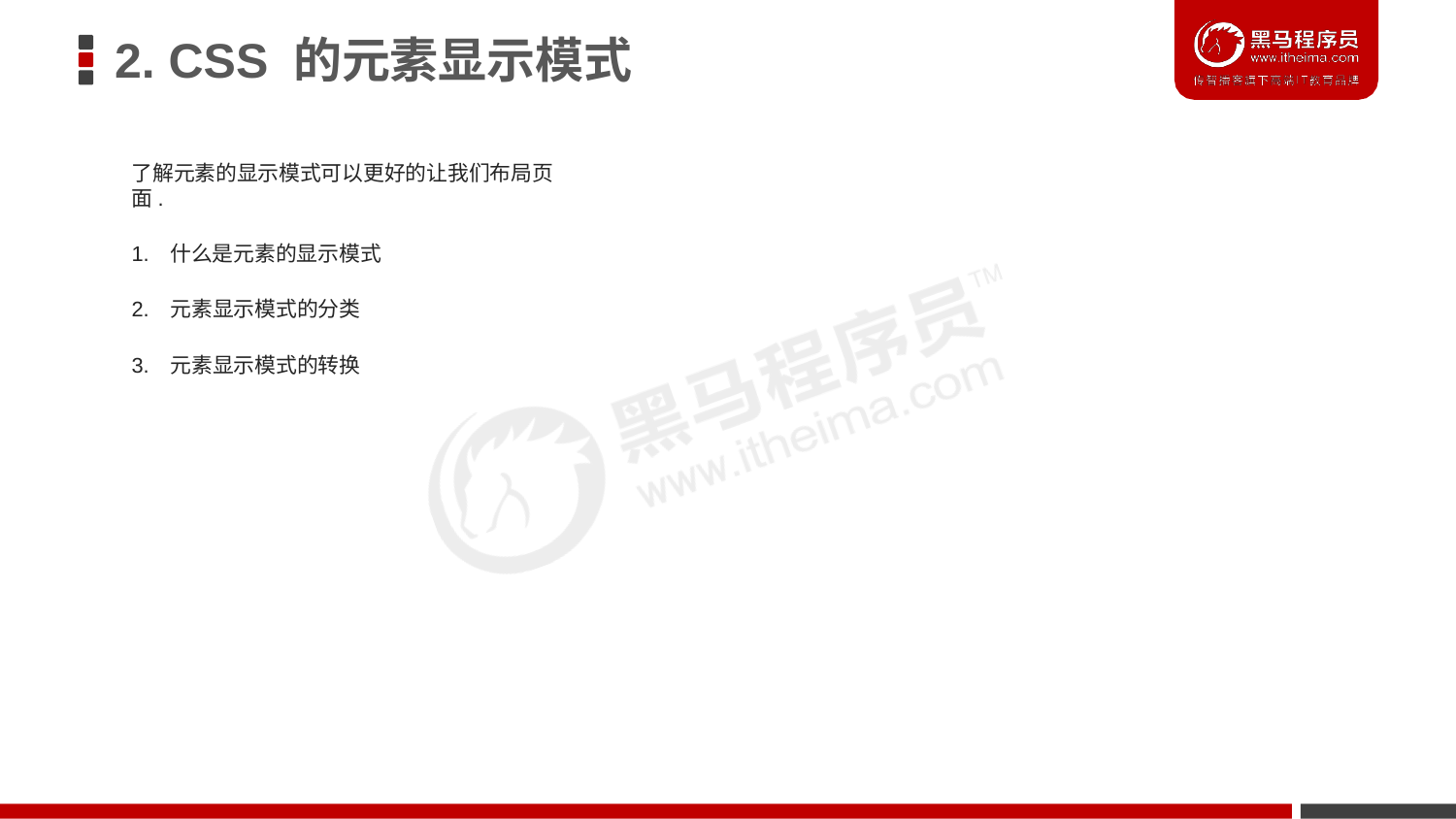

# 2. CSS 的元素显示模式
了解元素的显示模式可以更好的让我们布局页面.

1.  什么是元素的显示模式

2.  元素显示模式的分类

3.  元素显示模式的转换